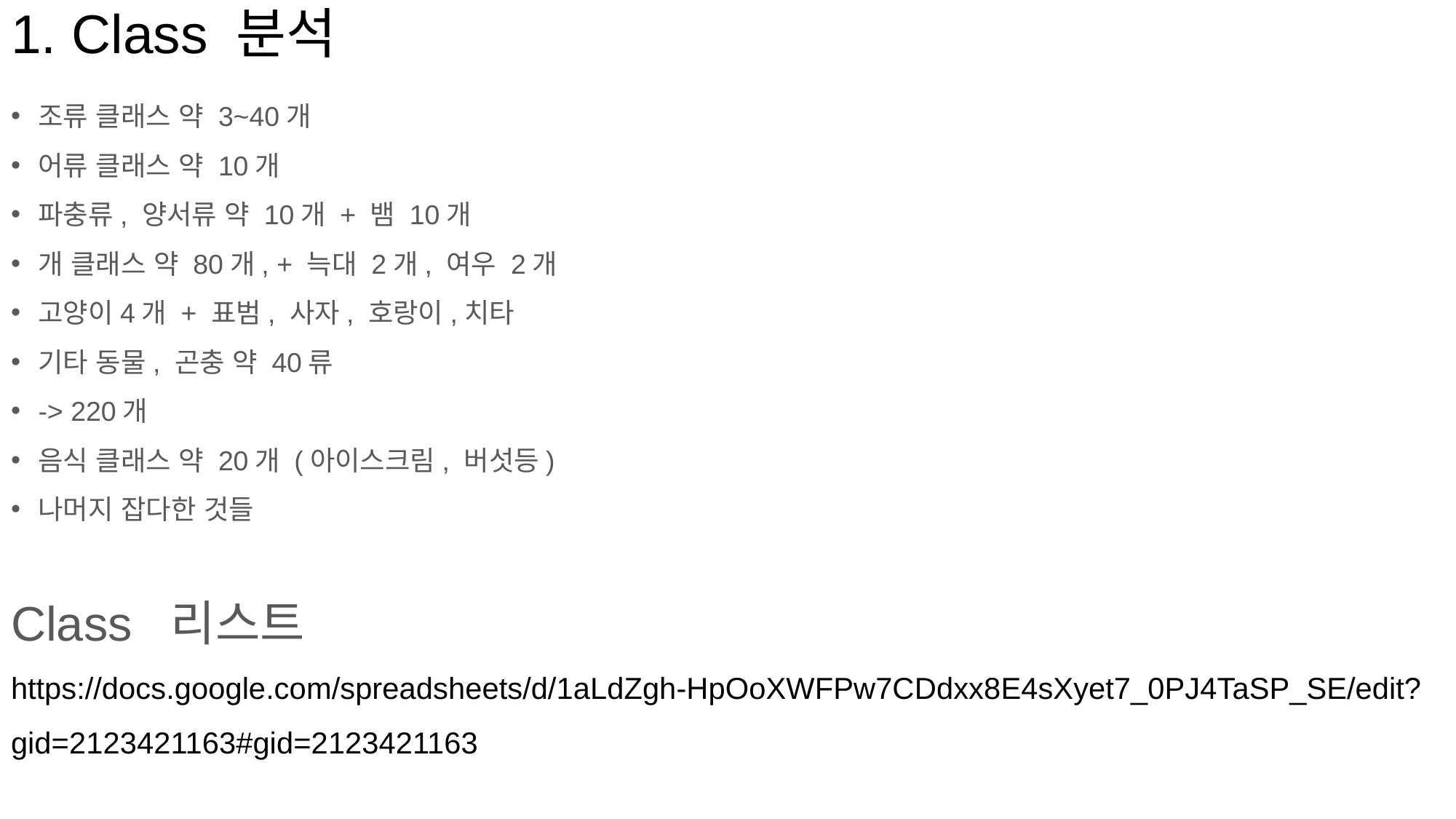

# 1. Class 분석
조류 클래스 약 3~40개
어류 클래스 약 10개
파충류, 양서류 약 10개 + 뱀 10개
개 클래스 약 80개, + 늑대 2개, 여우 2개
고양이4개 + 표범, 사자, 호랑이,치타
기타 동물, 곤충 약 40류
-> 220개
음식 클래스 약 20개 (아이스크림, 버섯등)
나머지 잡다한 것들

Class  리스트
https://docs.google.com/spreadsheets/d/1aLdZgh-HpOoXWFPw7CDdxx8E4sXyet7_0PJ4TaSP_SE/edit?gid=2123421163#gid=2123421163